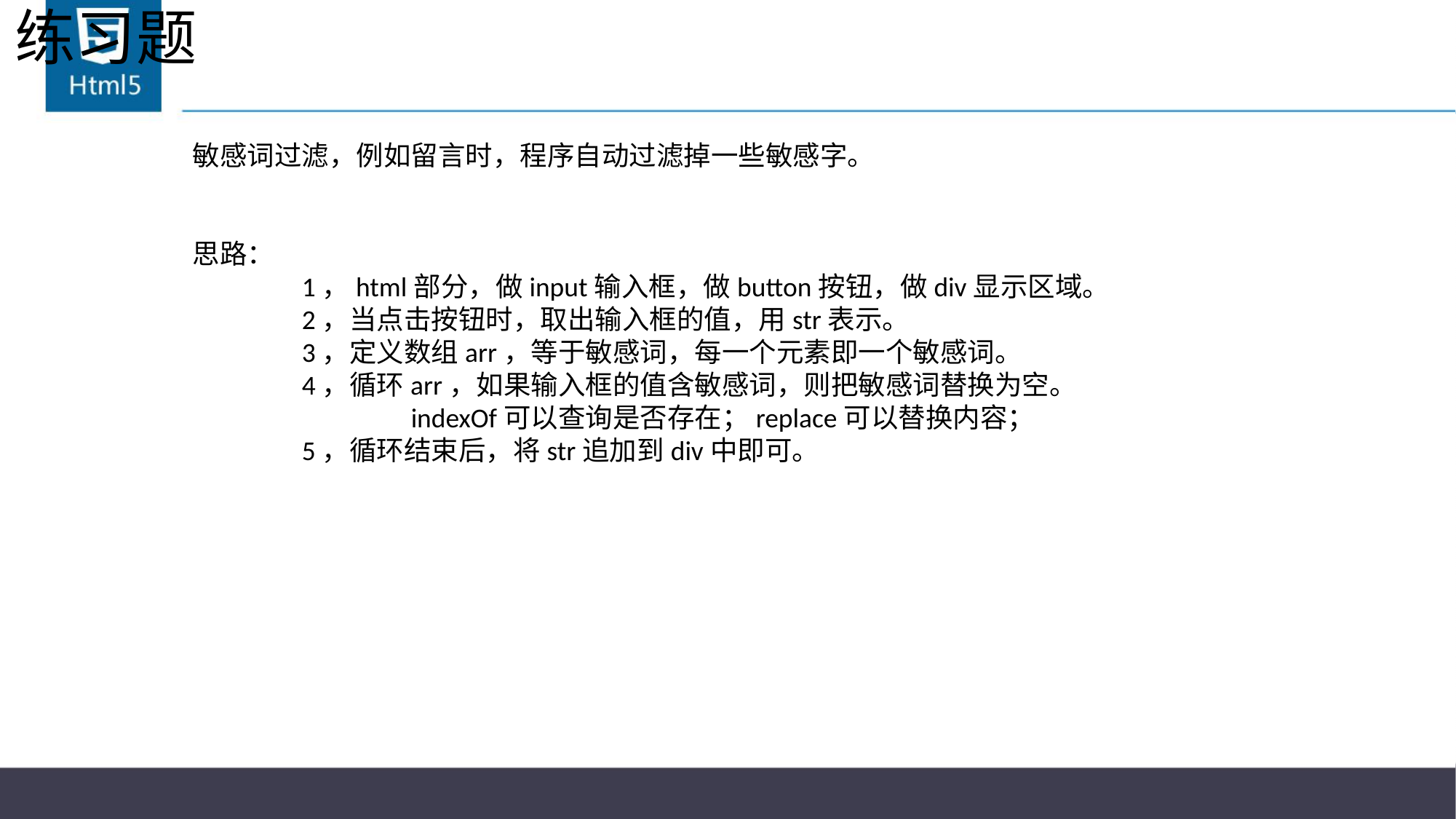

# 练习题
敏感词过滤，例如留言时，程序自动过滤掉一些敏感字。

思路：
	1，html部分，做input输入框，做button按钮，做div显示区域。
	2，当点击按钮时，取出输入框的值，用str表示。
	3，定义数组arr，等于敏感词，每一个元素即一个敏感词。
	4，循环arr，如果输入框的值含敏感词，则把敏感词替换为空。
		indexOf可以查询是否存在；replace可以替换内容；
	5，循环结束后，将str追加到div中即可。